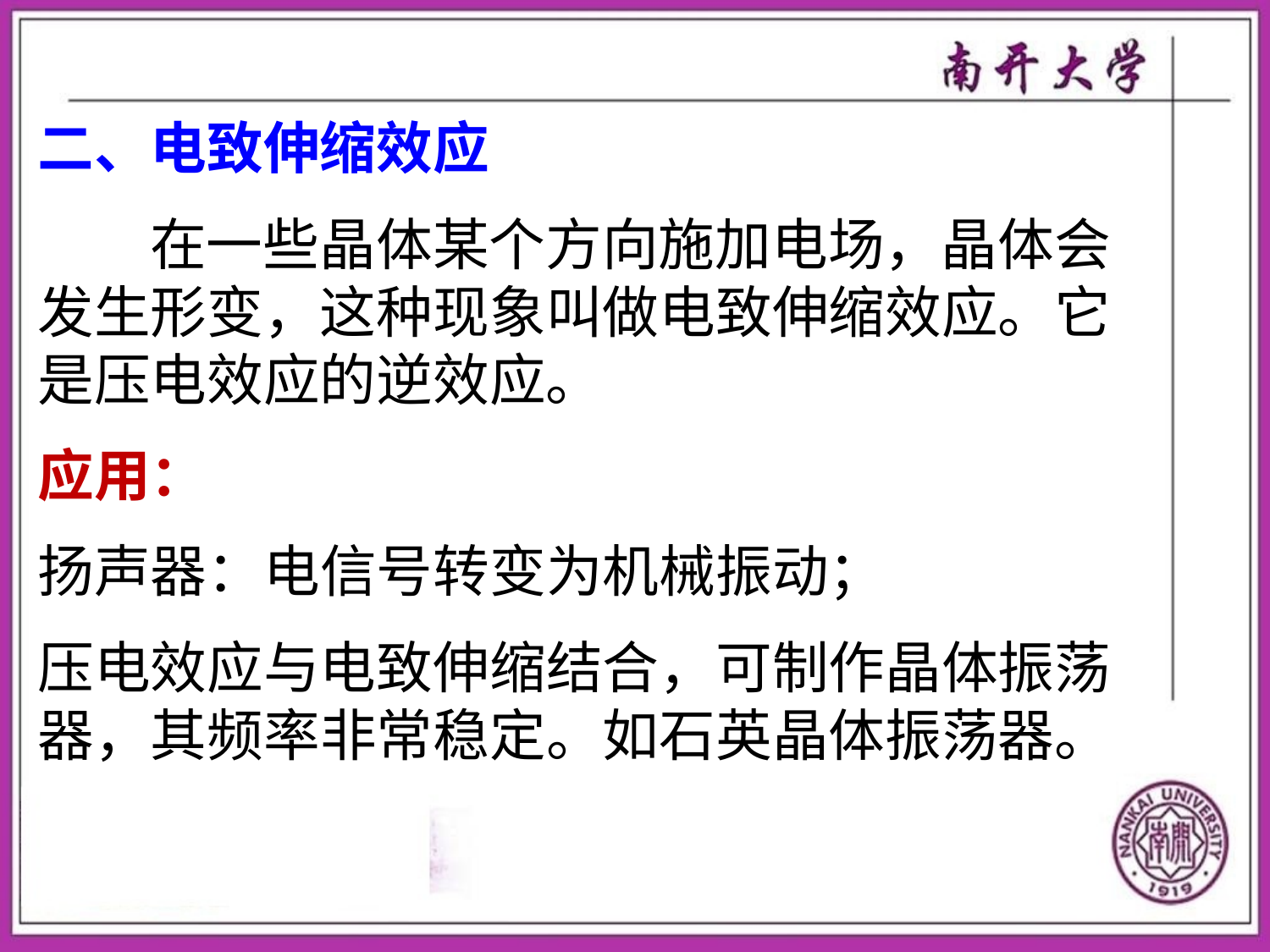

二、电致伸缩效应
在一些晶体某个方向施加电场，晶体会发生形变，这种现象叫做电致伸缩效应。它是压电效应的逆效应。
应用：
扬声器：电信号转变为机械振动；
压电效应与电致伸缩结合，可制作晶体振荡器，其频率非常稳定。如石英晶体振荡器。